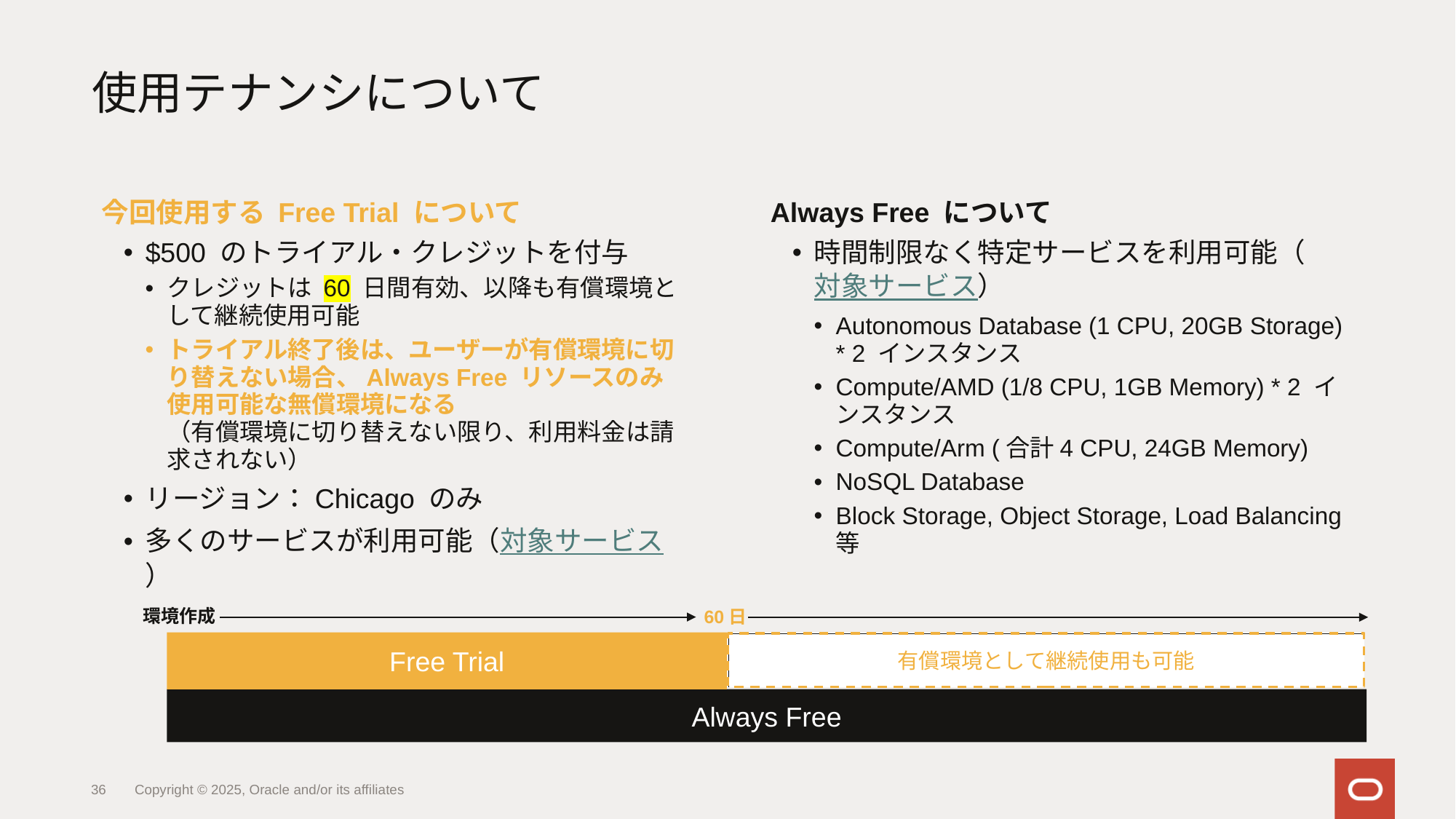

# 使用テナンシについて
今回使用する Free Trial について
$500 のトライアル・クレジットを付与
クレジットは 60 日間有効、以降も有償環境として継続使用可能
トライアル終了後は、ユーザーが有償環境に切り替えない場合、Always Free リソースのみ使用可能な無償環境になる
（有償環境に切り替えない限り、利用料金は請求されない）
リージョン：Chicago のみ
多くのサービスが利用可能（対象サービス）

Always Free について
時間制限なく特定サービスを利用可能（対象サービス）
Autonomous Database (1 CPU, 20GB Storage) * 2 インスタンス
Compute/AMD (1/8 CPU, 1GB Memory) * 2 インスタンス
Compute/Arm (合計4 CPU, 24GB Memory)
NoSQL Database
Block Storage, Object Storage, Load Balancing 等

環境作成
60日
Free Trial
有償環境として継続使用も可能
Always Free
36
Copyright © 2025, Oracle and/or its affiliates